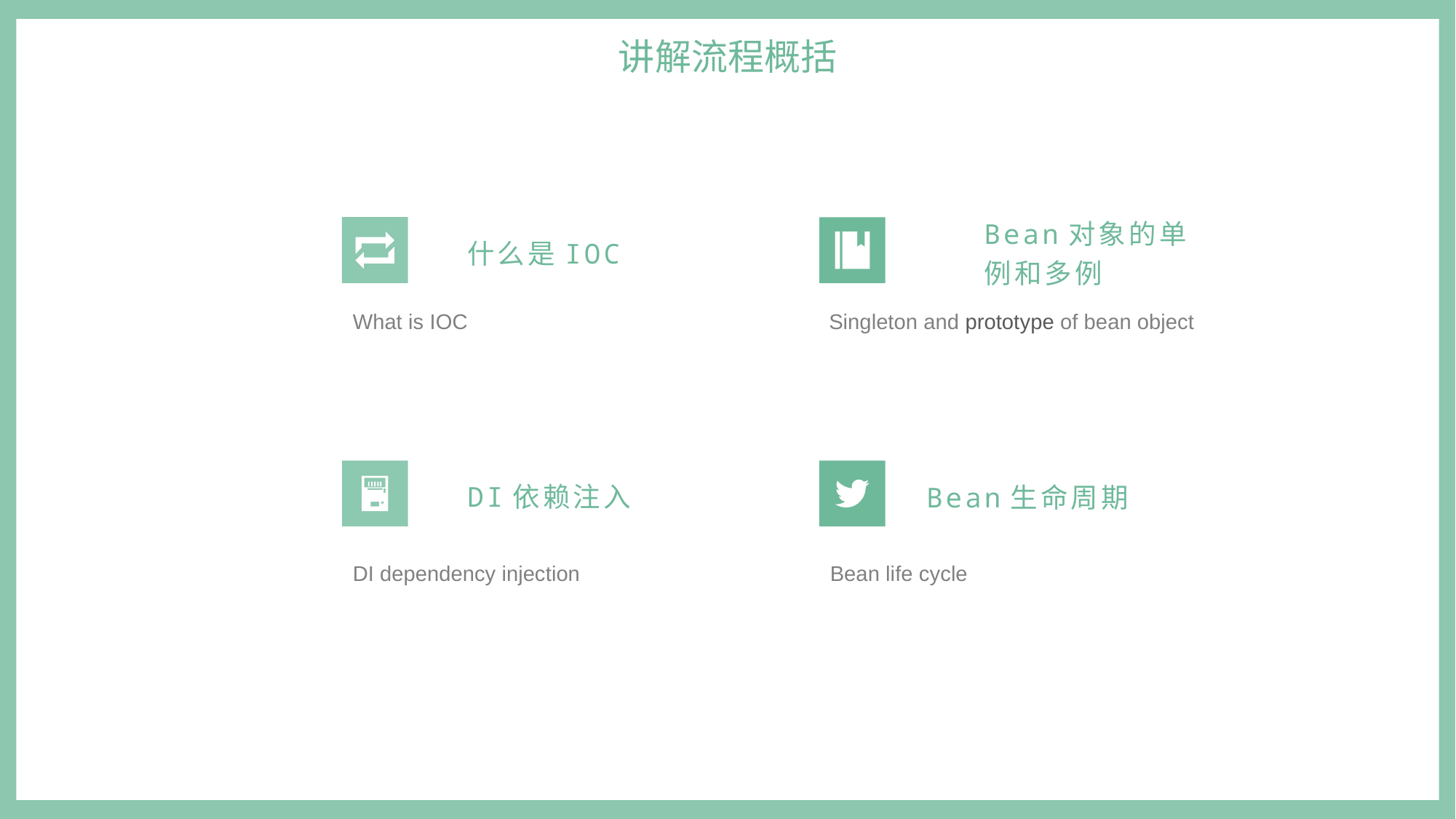

讲解流程概括
Bean对象的单例和多例

什么是IOC

What is IOC
Singleton and prototype of bean object

DI依赖注入
Bean生命周期

Bean life cycle
DI dependency injection